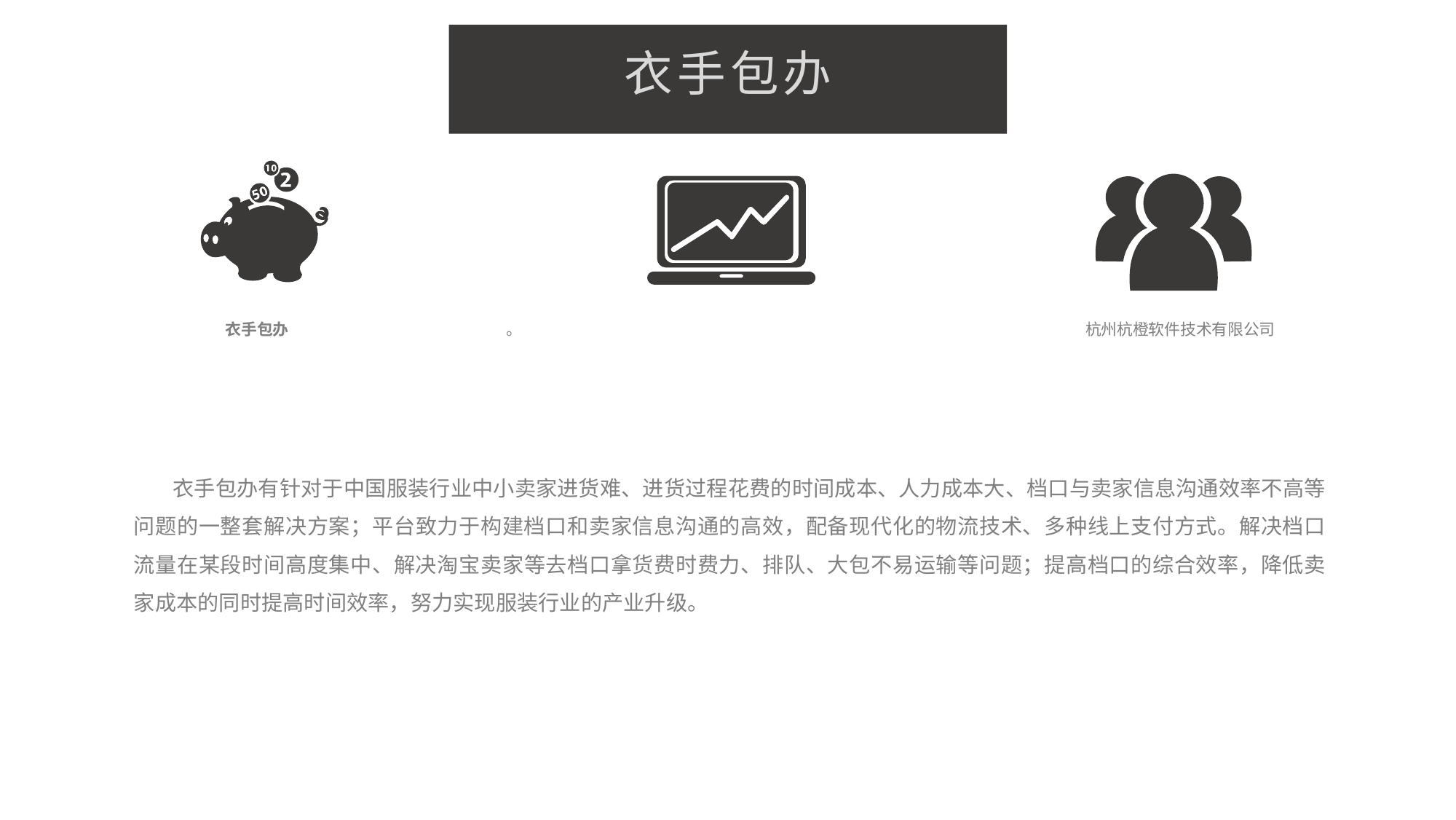

衣手包办

衣手包办
。
杭州杭橙软件技术有限公司
       衣手包办有针对于中国服装行业中小卖家进货难、进货过程花费的时间成本、人力成本大、档口与卖家信息沟通效率不高等问题的一整套解决方案；平台致力于构建档口和卖家信息沟通的高效，配备现代化的物流技术、多种线上支付方式。解决档口流量在某段时间高度集中、解决淘宝卖家等去档口拿货费时费力、排队、大包不易运输等问题；提高档口的综合效率，降低卖家成本的同时提高时间效率，努力实现服装行业的产业升级。